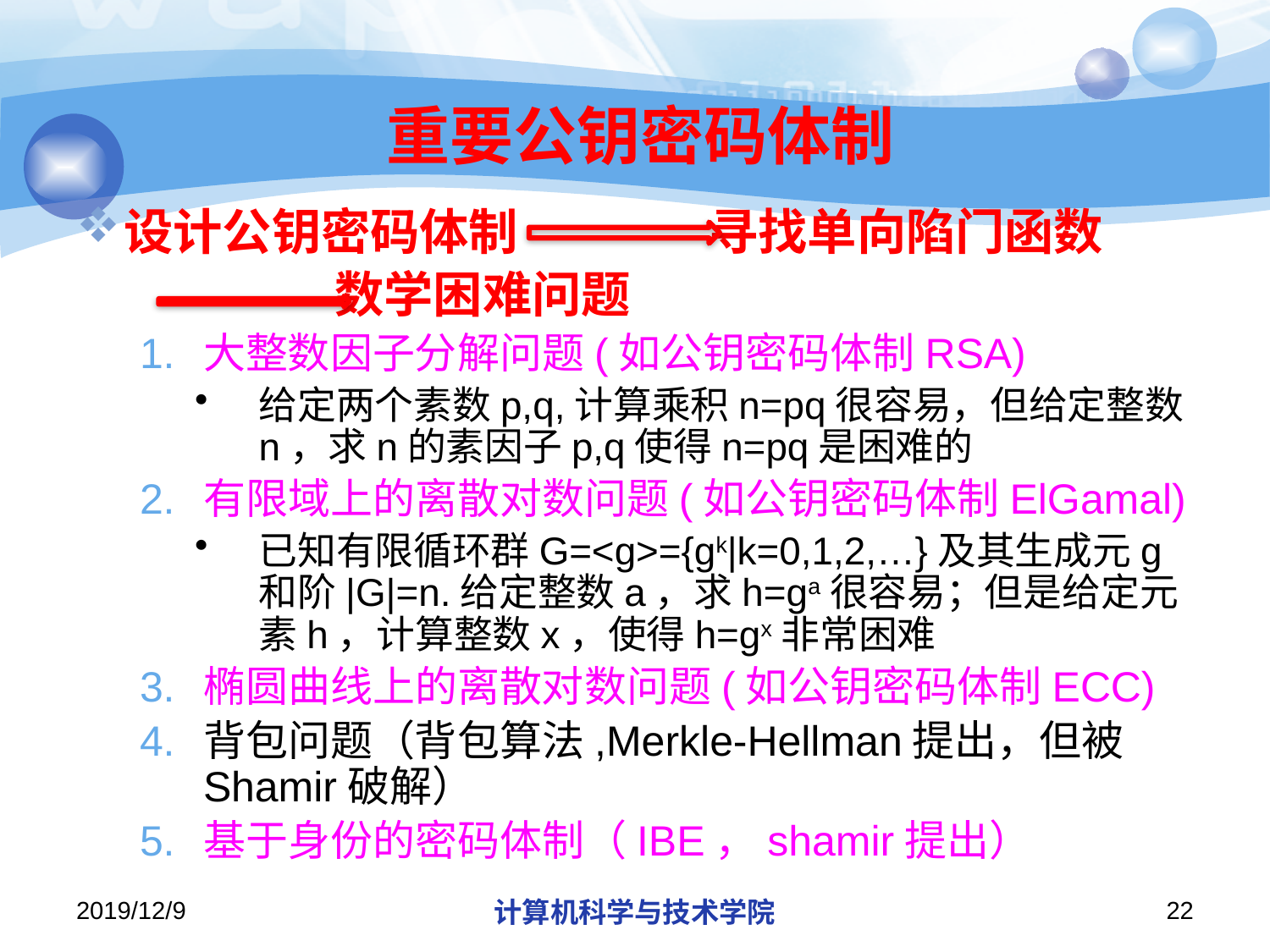

# 重要公钥密码体制
设计公钥密码体制                 寻找单向陷门函数
                      数学困难问题
大整数因子分解问题(如公钥密码体制RSA)
给定两个素数p,q,计算乘积n=pq很容易，但给定整数n，求n的素因子p,q使得n=pq是困难的
有限域上的离散对数问题(如公钥密码体制ElGamal)
已知有限循环群G=<g>={gk|k=0,1,2,…}及其生成元g和阶|G|=n.给定整数a，求h=ga很容易；但是给定元素h，计算整数x，使得h=gx非常困难
椭圆曲线上的离散对数问题(如公钥密码体制ECC)
背包问题（背包算法,Merkle-Hellman提出，但被Shamir破解）
基于身份的密码体制（IBE，shamir提出）

2019/12/9
计算机科学与技术学院
22